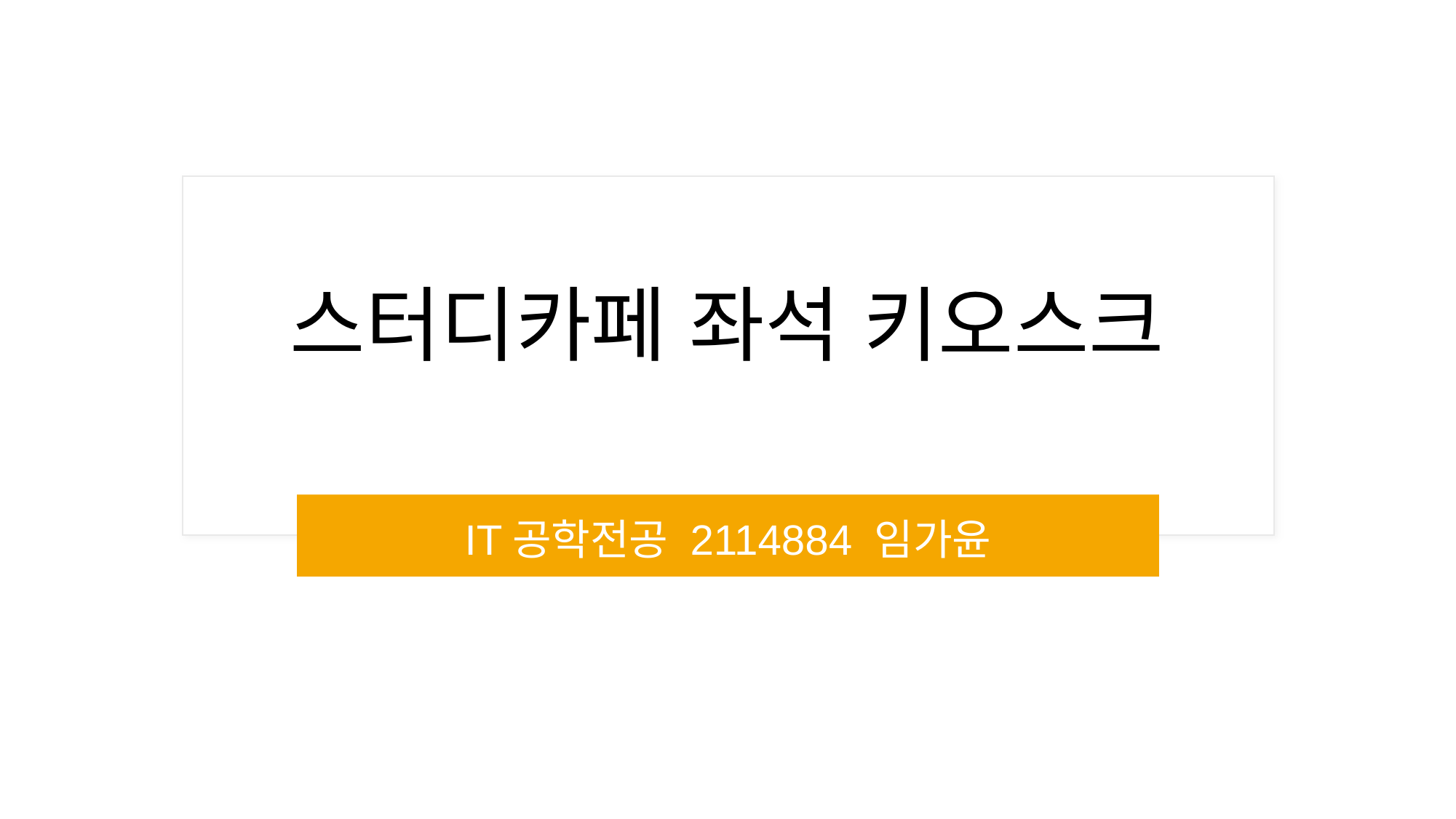

# 스터디카페 좌석 키오스크
IT공학전공 2114884 임가윤